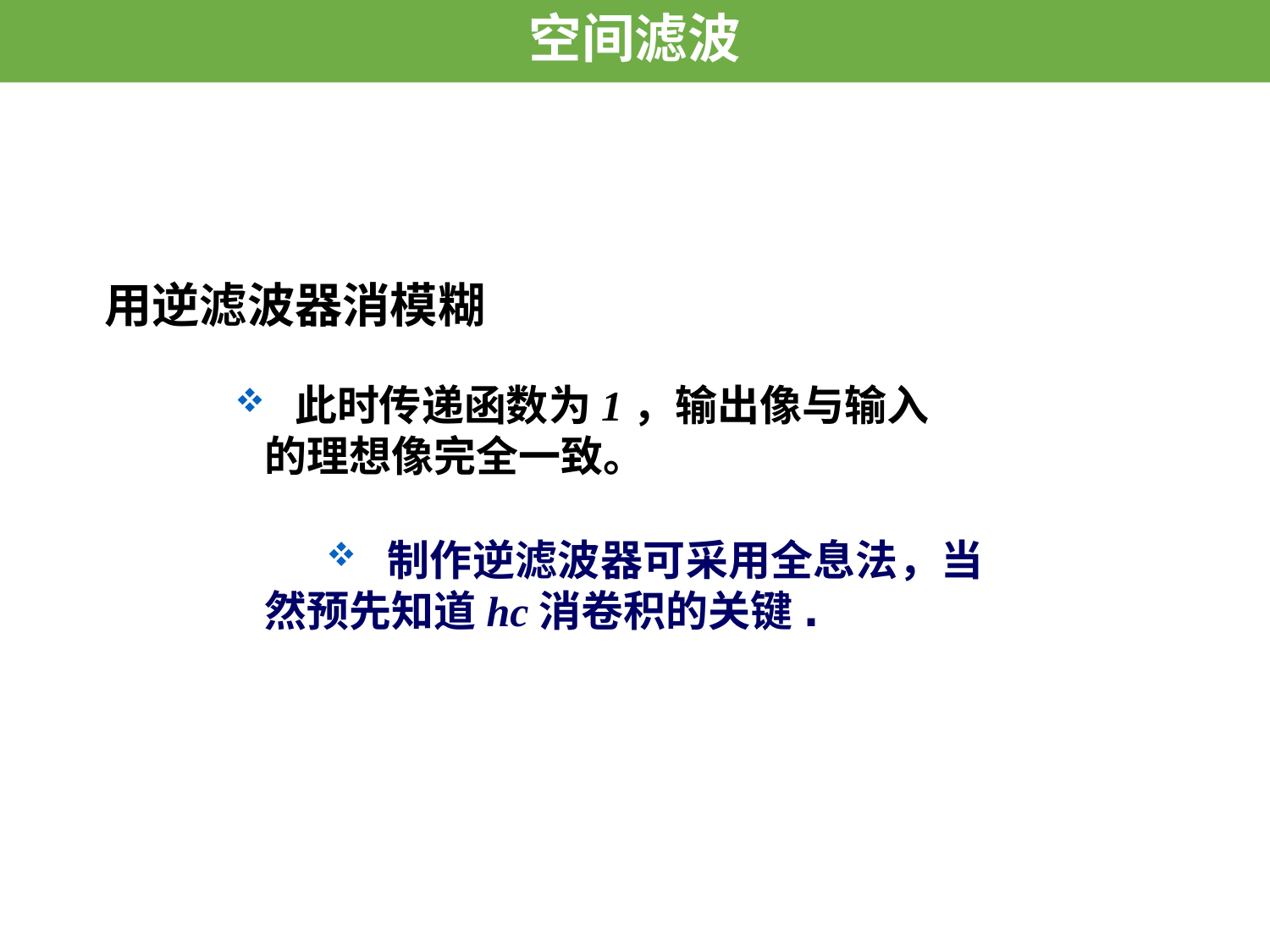

空间滤波
# 用逆滤波器消模糊
  此时传递函数为1，输出像与输入的理想像完全一致。

  制作逆滤波器可采用全息法，当然预先知道hc消卷积的关键.